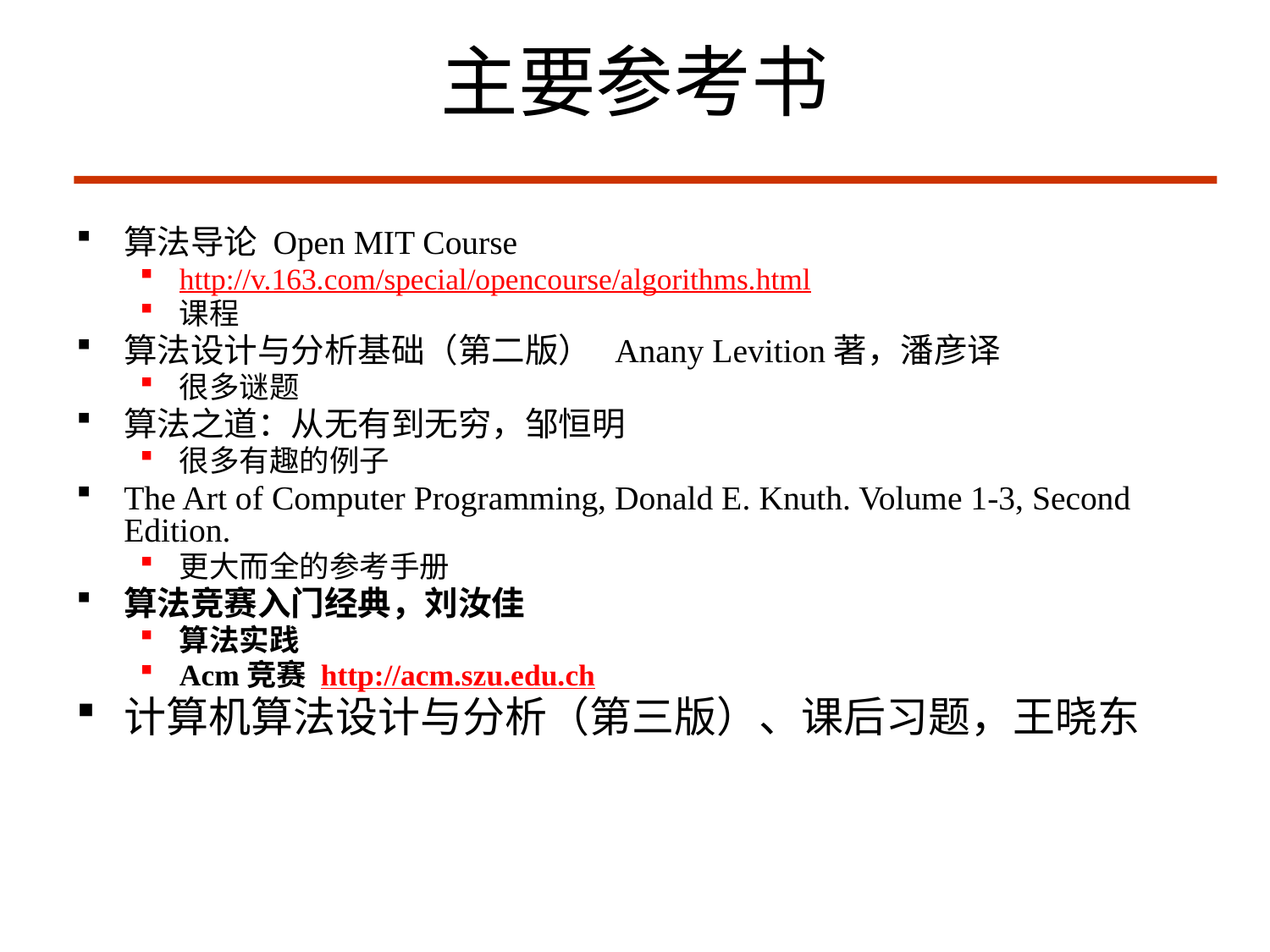

# 主要参考书
算法导论 Open MIT Course
http://v.163.com/special/opencourse/algorithms.html
课程
算法设计与分析基础（第二版）  Anany Levition著，潘彦译
很多谜题
算法之道：从无有到无穷，邹恒明
很多有趣的例子
The Art of Computer Programming, Donald E. Knuth. Volume 1-3, Second Edition.
更大而全的参考手册
算法竞赛入门经典，刘汝佳
算法实践
Acm竞赛 http://acm.szu.edu.ch
计算机算法设计与分析（第三版）、课后习题，王晓东